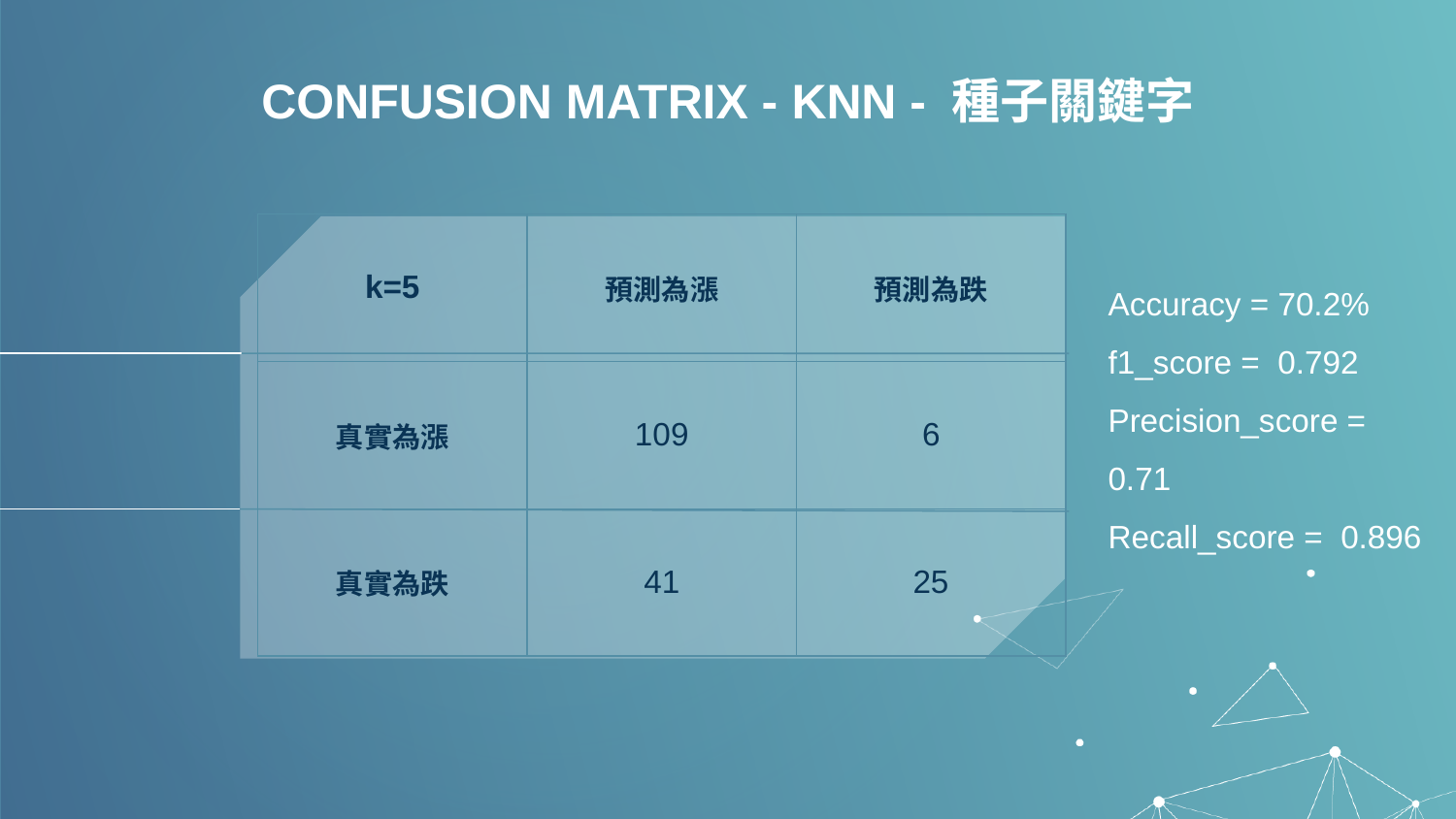

# CONFUSION MATRIX - KNN - 種子關鍵字
| k=5 | 預測為漲 | 預測為跌 |
| --- | --- | --- |
| 真實為漲 | 109 | 6 |
| 真實為跌 | 41 | 25 |

Accuracy = 70.2%
f1_score =  0.792
Precision_score =  0.71
Recall_score =  0.896